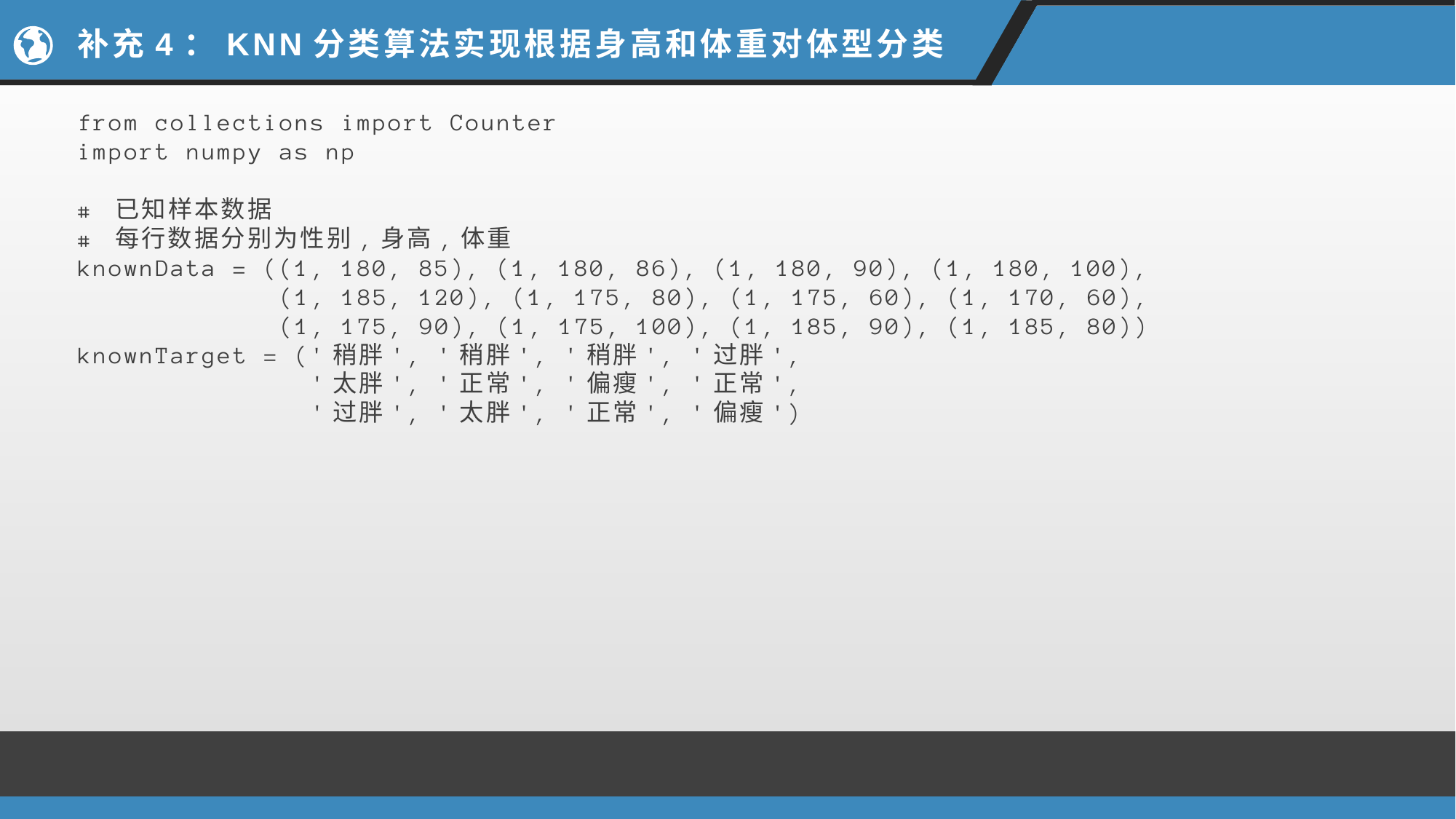

# 补充4：KNN分类算法实现根据身高和体重对体型分类

from collections import Counter
import numpy as np

# 已知样本数据
# 每行数据分别为性别,身高,体重
knownData = ((1, 180, 85), (1, 180, 86), (1, 180, 90), (1, 180, 100),
             (1, 185, 120), (1, 175, 80), (1, 175, 60), (1, 170, 60),
             (1, 175, 90), (1, 175, 100), (1, 185, 90), (1, 185, 80))
knownTarget = ('稍胖', '稍胖', '稍胖', '过胖',
               '太胖', '正常', '偏瘦', '正常',
               '过胖', '太胖', '正常', '偏瘦')